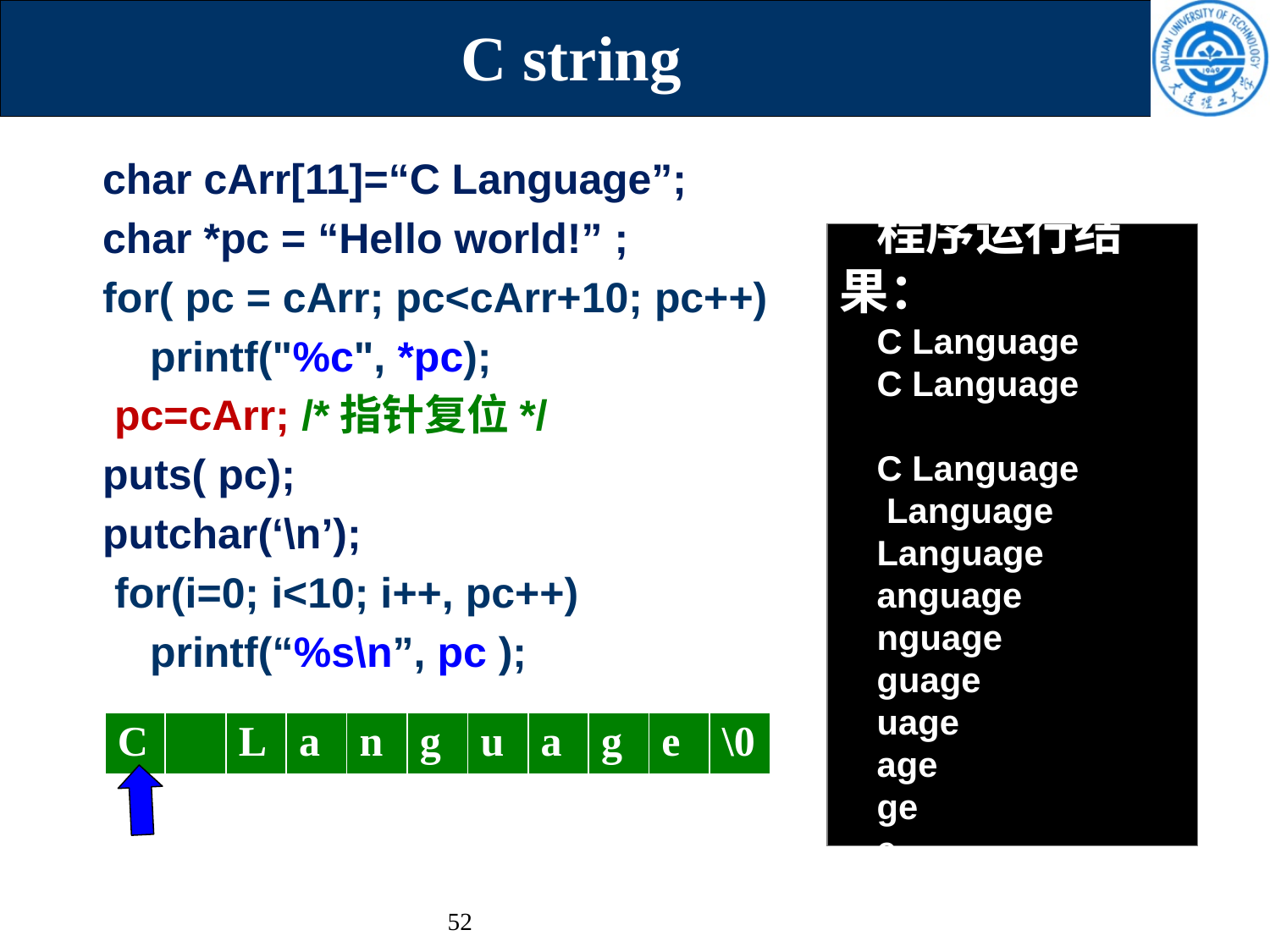

C string

char cArr[11]=“C Language”;
char *pc = “Hello world!” ;
for( pc = cArr; pc<cArr+10; pc++)
    printf("%c", *pc);
 pc=cArr; /*指针复位*/
puts( pc);
putchar(‘\n’);
 for(i=0; i<10; i++, pc++)
    printf(“%s\n”, pc );

程序运行结果：
C Language
C Language

C Language
 Language
Language
anguage
nguage
guage
uage
age
ge
e

| C |  | L | a | n | g | u | a | g | e | \0 |
| --- | --- | --- | --- | --- | --- | --- | --- | --- | --- | --- |

52